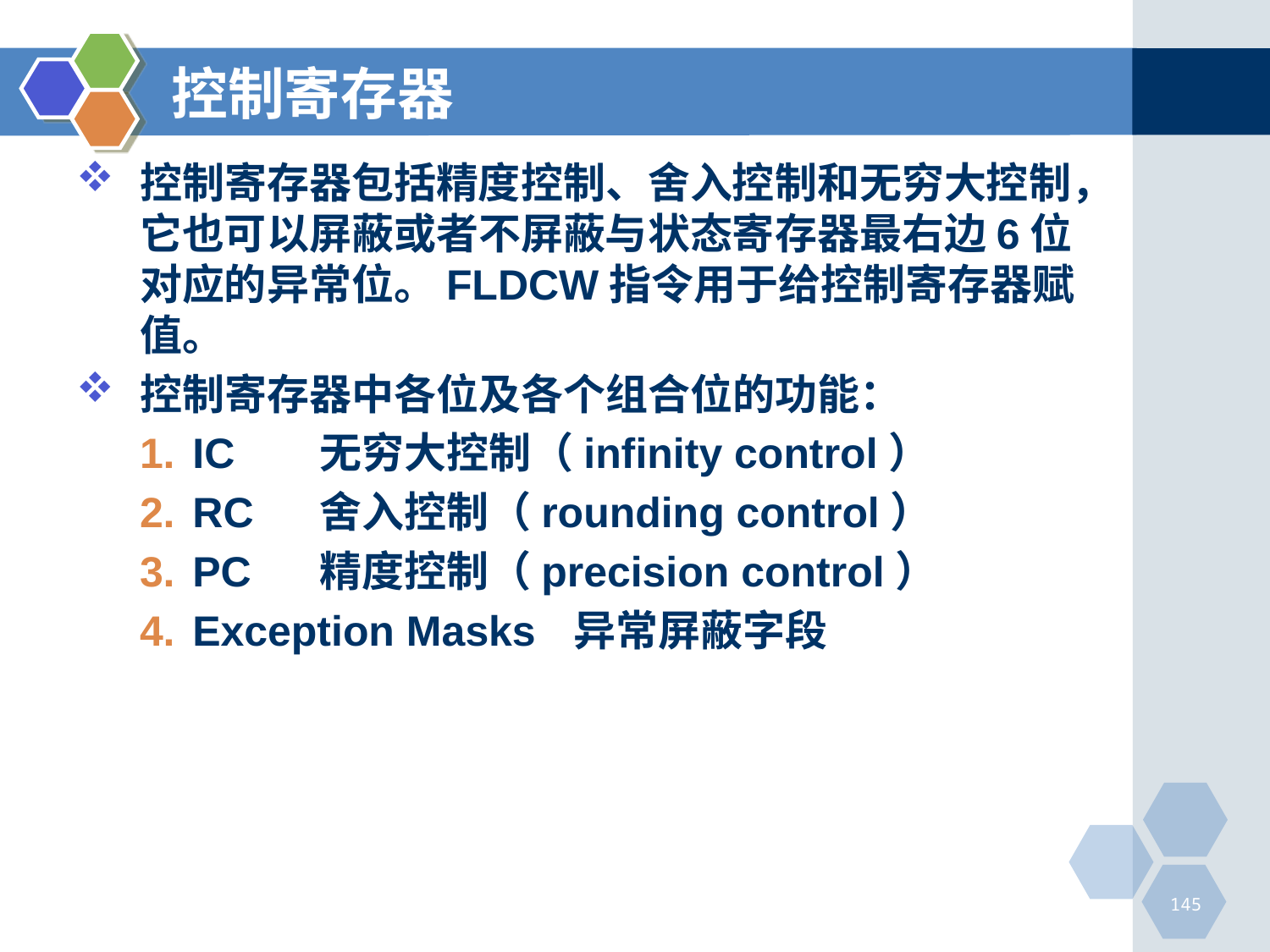

# 控制寄存器
控制寄存器包括精度控制、舍入控制和无穷大控制，它也可以屏蔽或者不屏蔽与状态寄存器最右边6位对应的异常位。FLDCW指令用于给控制寄存器赋值。
控制寄存器中各位及各个组合位的功能：
IC	无穷大控制（infinity control）
RC	舍入控制（rounding control）
PC	精度控制（precision control）
Exception Masks	异常屏蔽字段
145